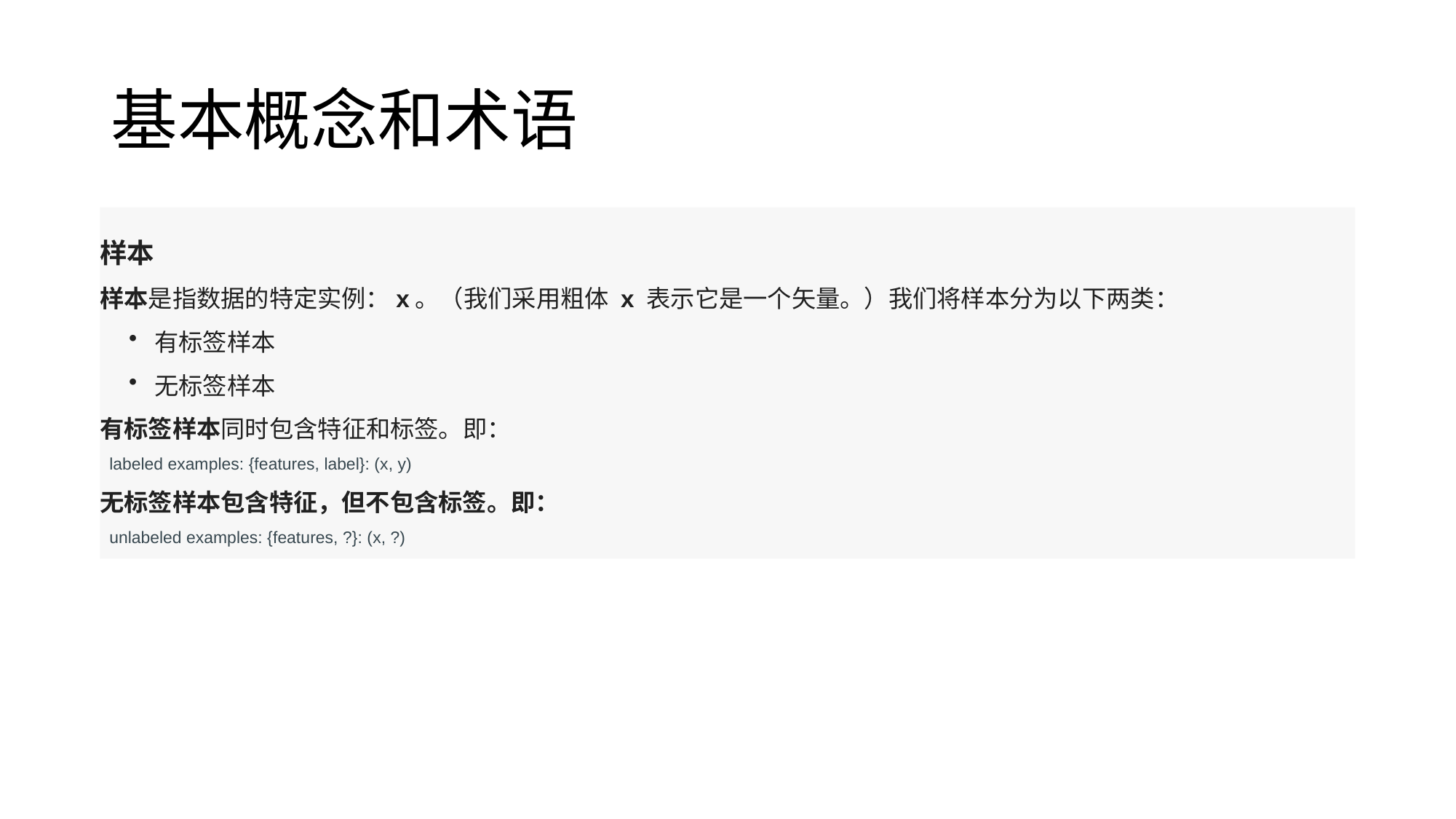

# 基本概念和术语
样本
样本是指数据的特定实例：x。（我们采用粗体 x 表示它是一个矢量。）我们将样本分为以下两类：
有标签样本
无标签样本
有标签样本同时包含特征和标签。即：
  labeled examples: {features, label}: (x, y)
无标签样本包含特征，但不包含标签。即：
  unlabeled examples: {features, ?}: (x, ?)